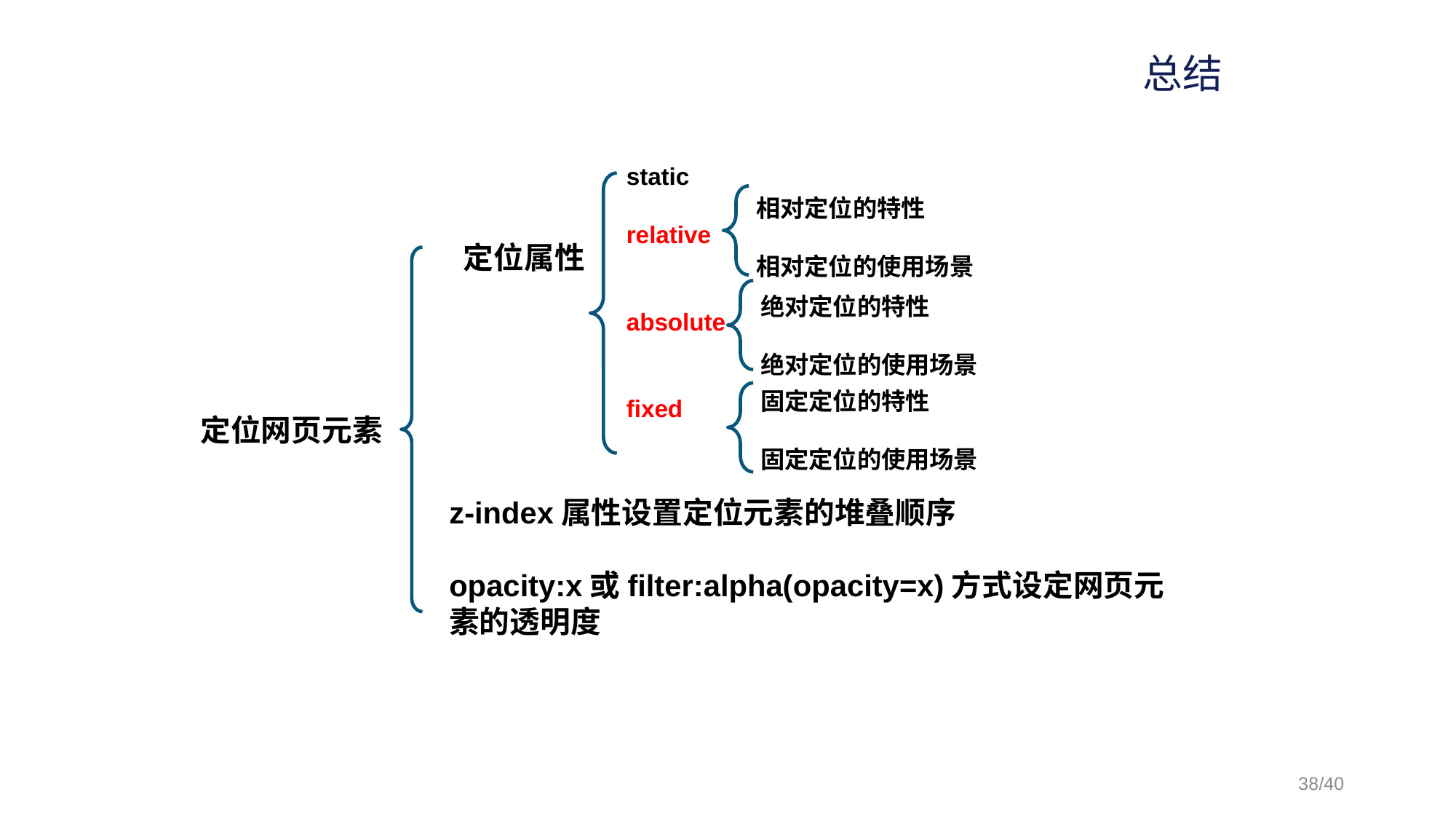

# 总结
static

relative

absolute

fixed

相对定位的特性

相对定位的使用场景
 定位属性

z-index属性设置定位元素的堆叠顺序

opacity:x或filter:alpha(opacity=x)方式设定网页元素的透明度

绝对定位的特性

绝对定位的使用场景
固定定位的特性

固定定位的使用场景

定位网页元素
38/40